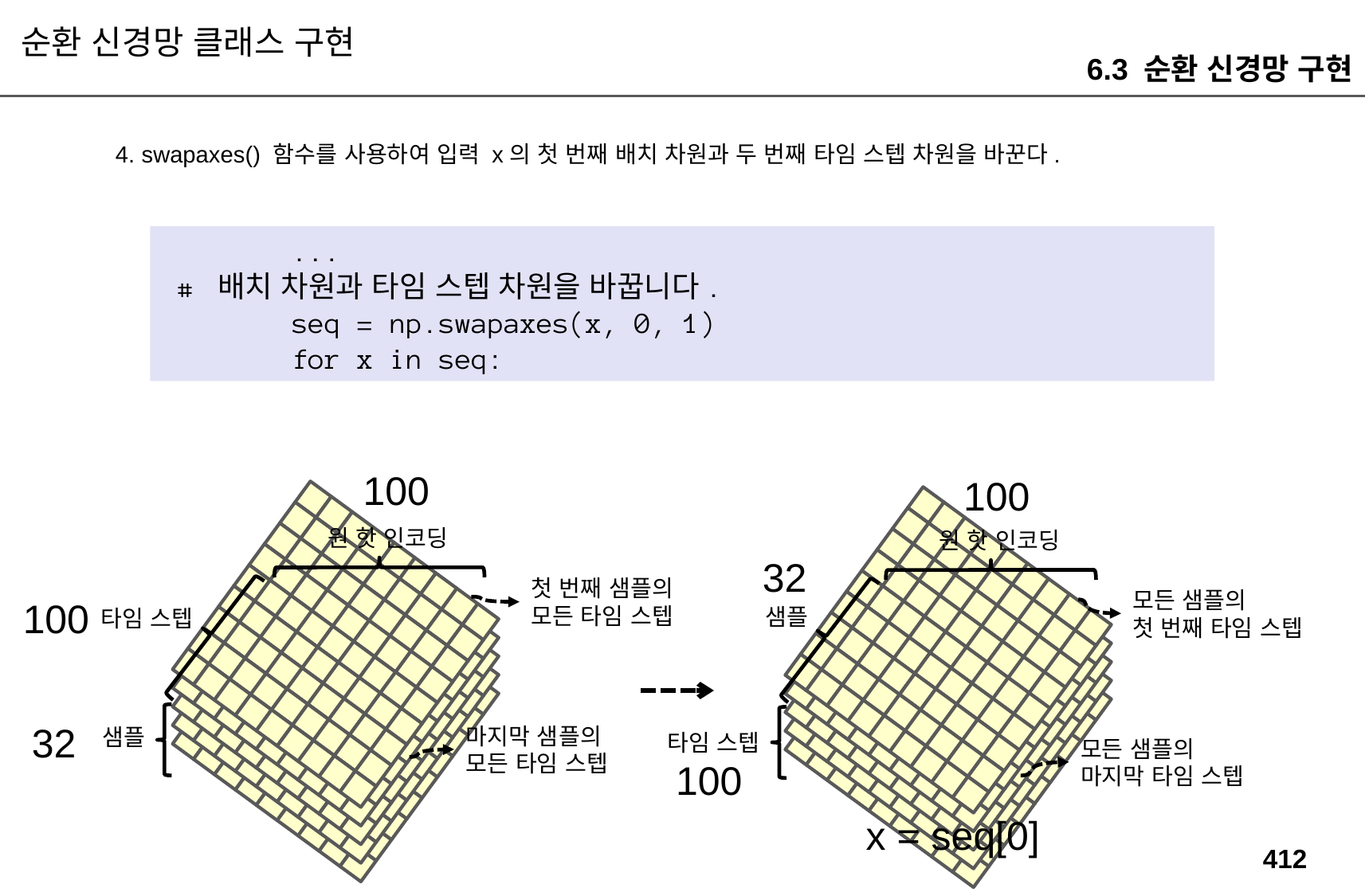

순환 신경망 클래스 구현
6.3 순환 신경망 구현
4. swapaxes() 함수를 사용하여 입력 x의 첫 번째 배치 차원과 두 번째 타임 스텝 차원을 바꾼다.
        ...
 # 배치 차원과 타임 스텝 차원을 바꿉니다.
        seq = np.swapaxes(x, 0, 1)
        for x in seq:
100

100
원 핫 인코딩
원 핫 인코딩

32

첫 번째 샘플의
모든 타임 스텝
모든 샘플의
첫 번째 타임 스텝
100
샘플
타임 스텝

32
마지막 샘플의
모든 타임 스텝
샘플
타임 스텝
모든 샘플의
마지막 타임 스텝
100
x = seq[0]